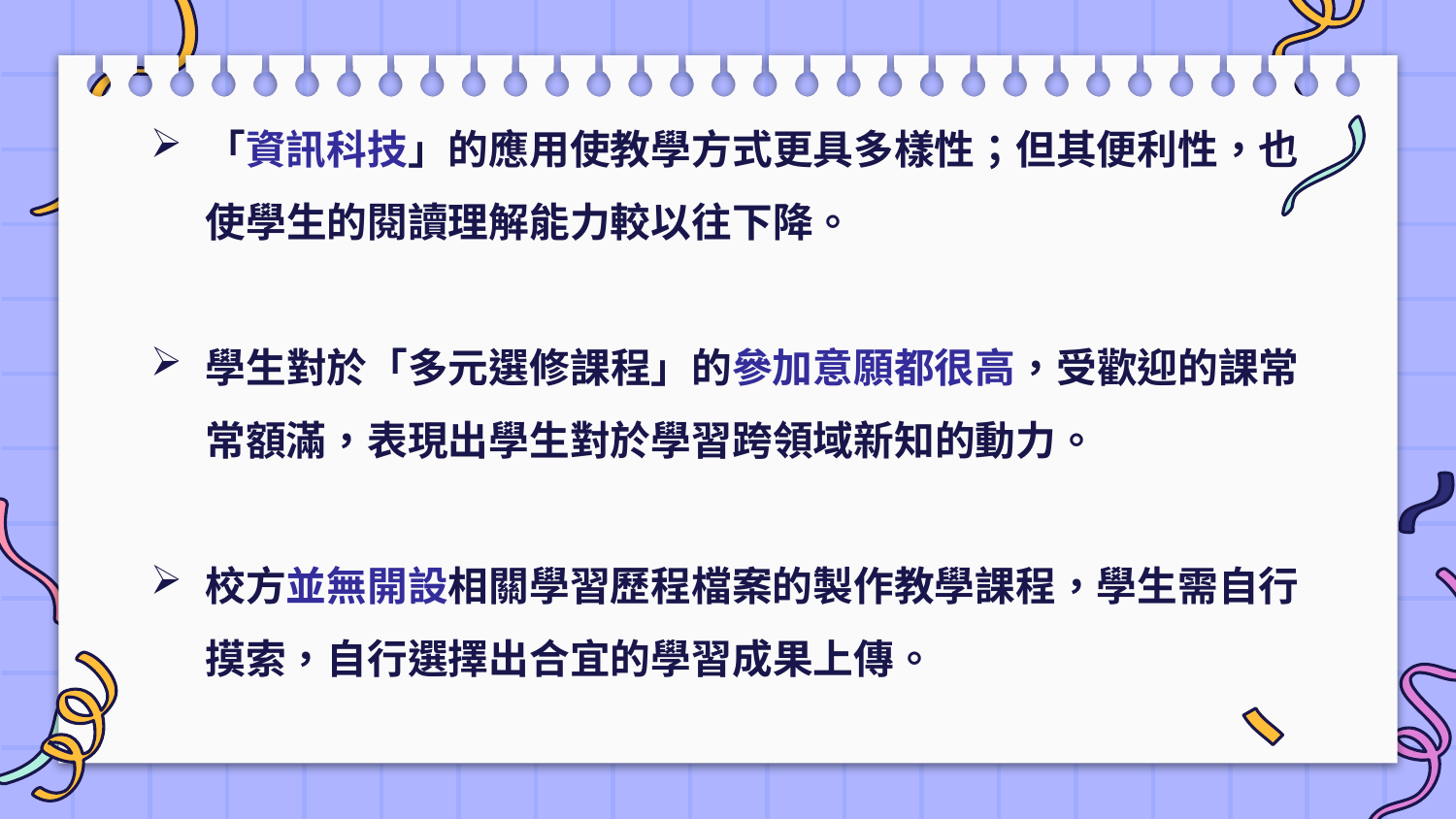

「資訊科技」的應用使教學方式更具多樣性；但其便利性，也使學生的閱讀理解能力較以往下降。

學生對於「多元選修課程」的參加意願都很高，受歡迎的課常常額滿，表現出學生對於學習跨領域新知的動力。

校方並無開設相關學習歷程檔案的製作教學課程，學生需自行摸索，自行選擇出合宜的學習成果上傳。